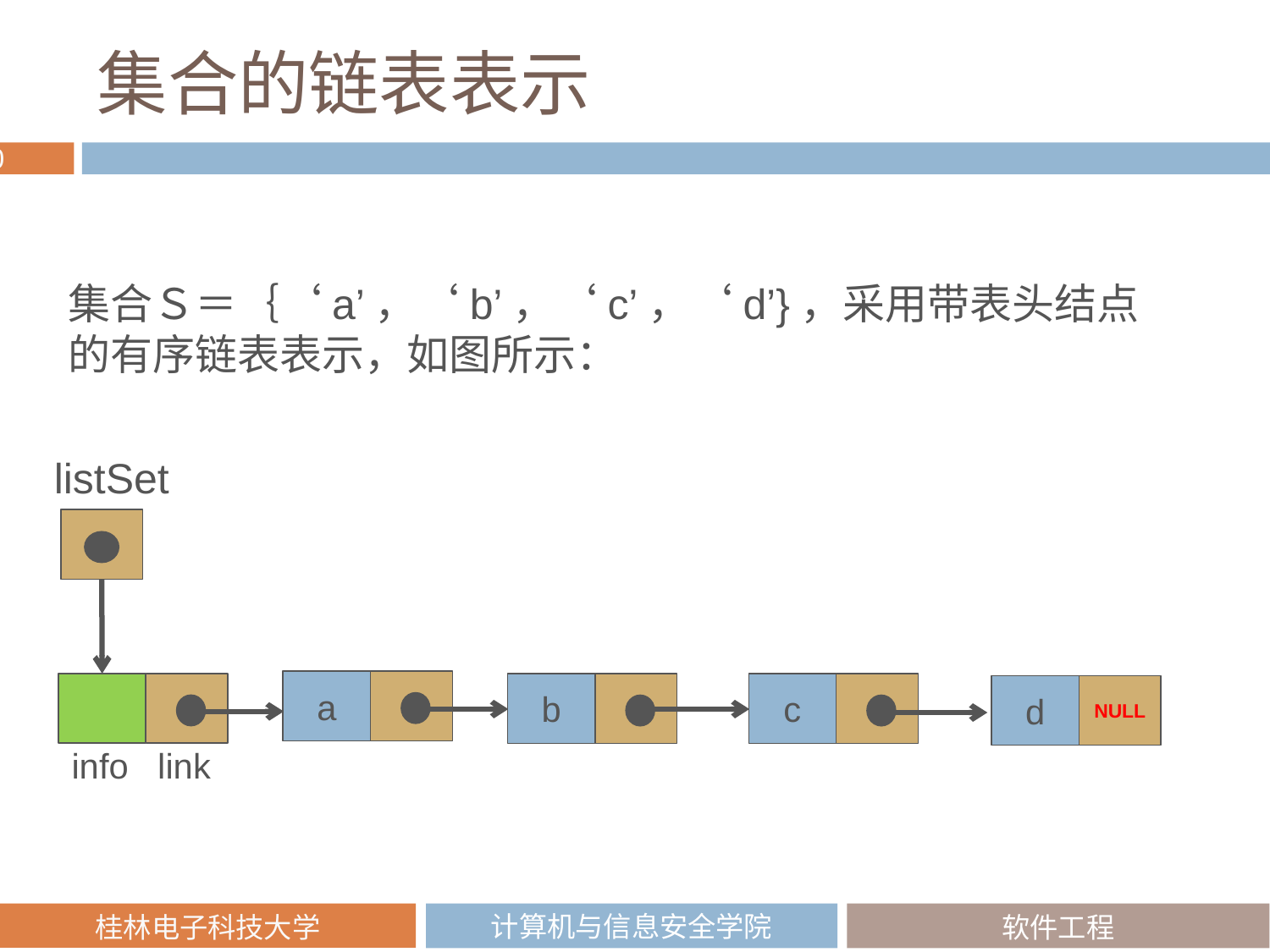

# 集合的链表表示
集合Ｓ＝｛‘a’，‘b’，‘c’，‘d’}，采用带表头结点的有序链表表示，如图所示：
listSet

a

b
c
NULL
d

info   link